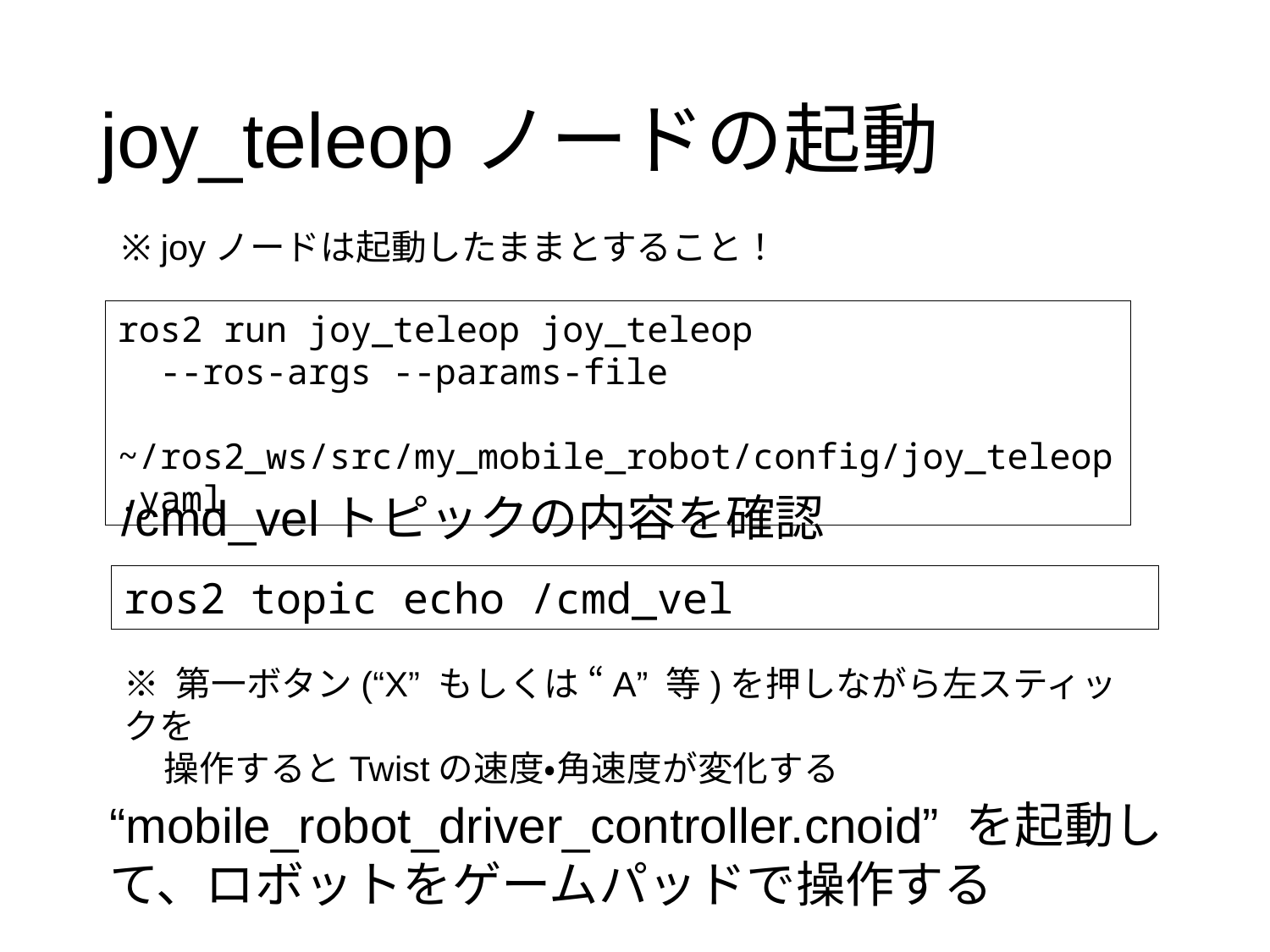

# joy_teleopノードの起動
※ joyノードは起動したままとすること！
ros2 run joy_teleop joy_teleop
  --ros-args --params-file
  ~/ros2_ws/src/my_mobile_robot/config/joy_teleop.yaml
/cmd_velトピックの内容を確認
ros2 topic echo /cmd_vel
※ 第一ボタン(“X” もしくは “A” 等)を押しながら左スティックを
    操作するとTwistの速度・角速度が変化する
“mobile_robot_driver_controller.cnoid” を起動して、ロボットをゲームパッドで操作する